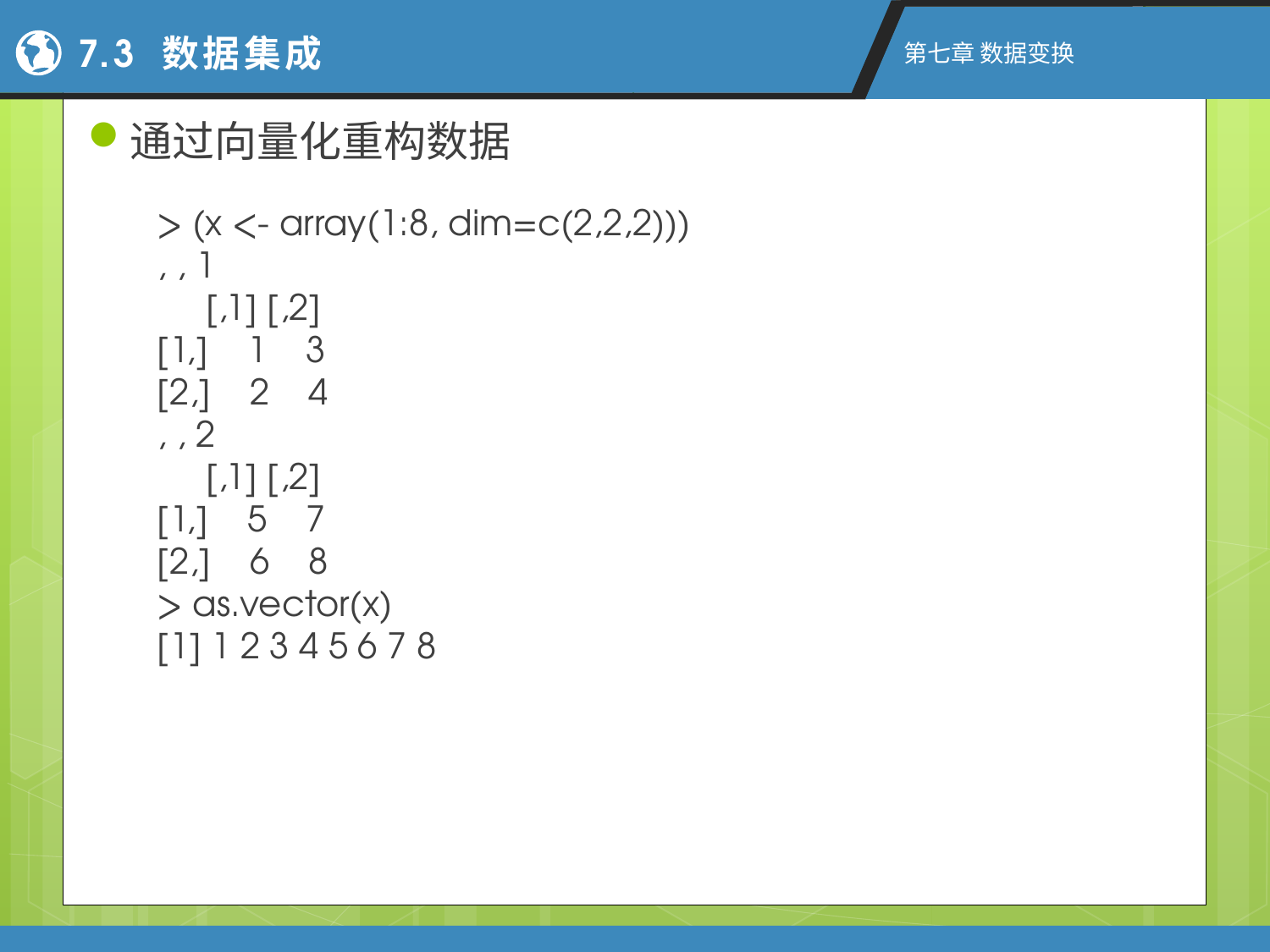

7.3 数据集成

第七章 数据变换
通过向量化重构数据
> (x <- array(1:8, dim=c(2,2,2)))
, , 1
     [,1] [,2]
[1,]    1    3
[2,]    2    4
, , 2
     [,1] [,2]
[1,]    5    7
[2,]    6    8
> as.vector(x)
[1] 1 2 3 4 5 6 7 8